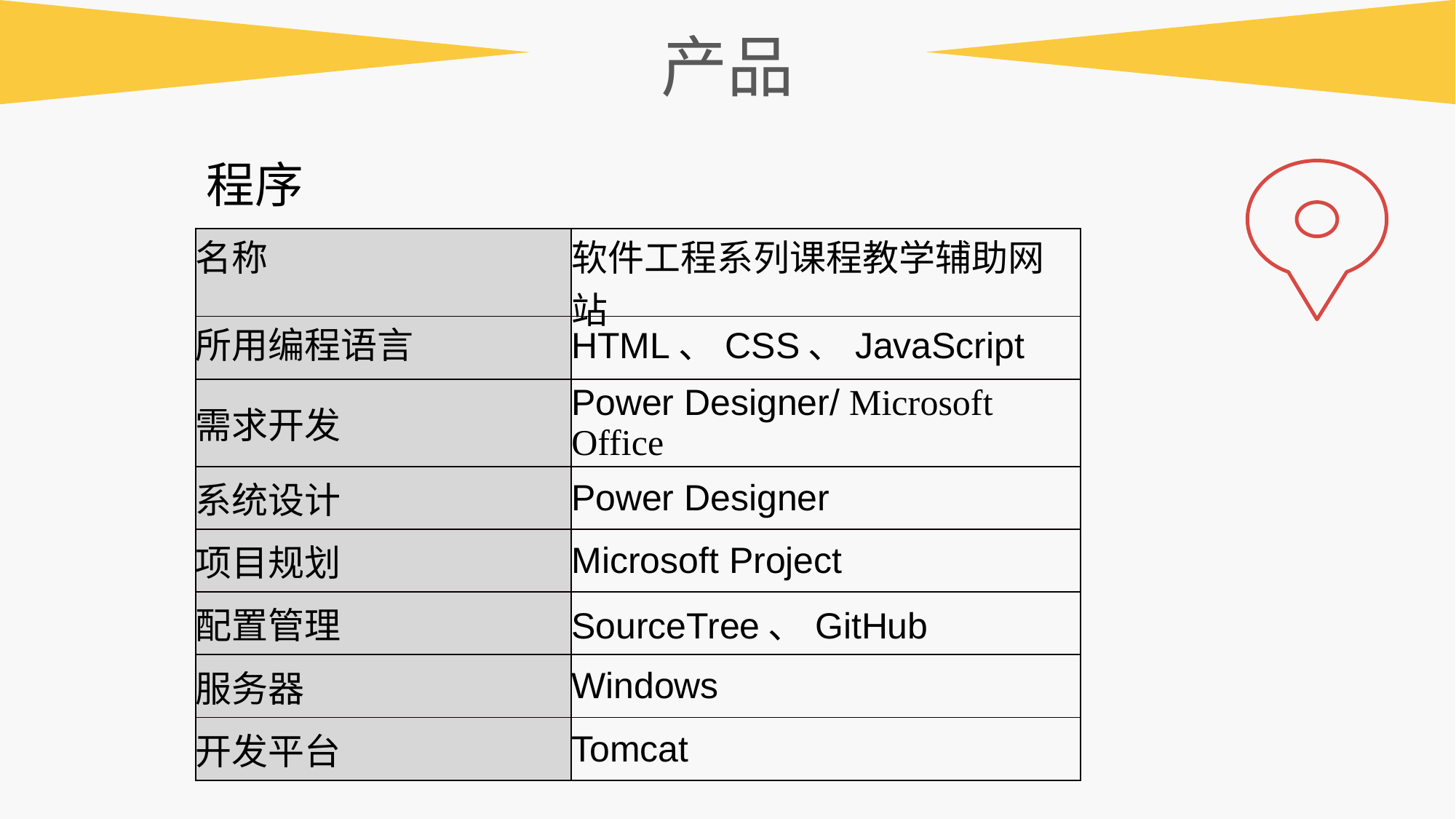

产品
程序

| 名称 | 软件工程系列课程教学辅助网站 |
| --- | --- |
| 所用编程语言 | HTML、CSS、JavaScript |
| 需求开发 | Power Designer/ Microsoft Office |
| 系统设计 | Power Designer |
| 项目规划 | Microsoft Project |
| 配置管理 | SourceTree、GitHub |
| 服务器 | Windows |
| 开发平台 | Tomcat |